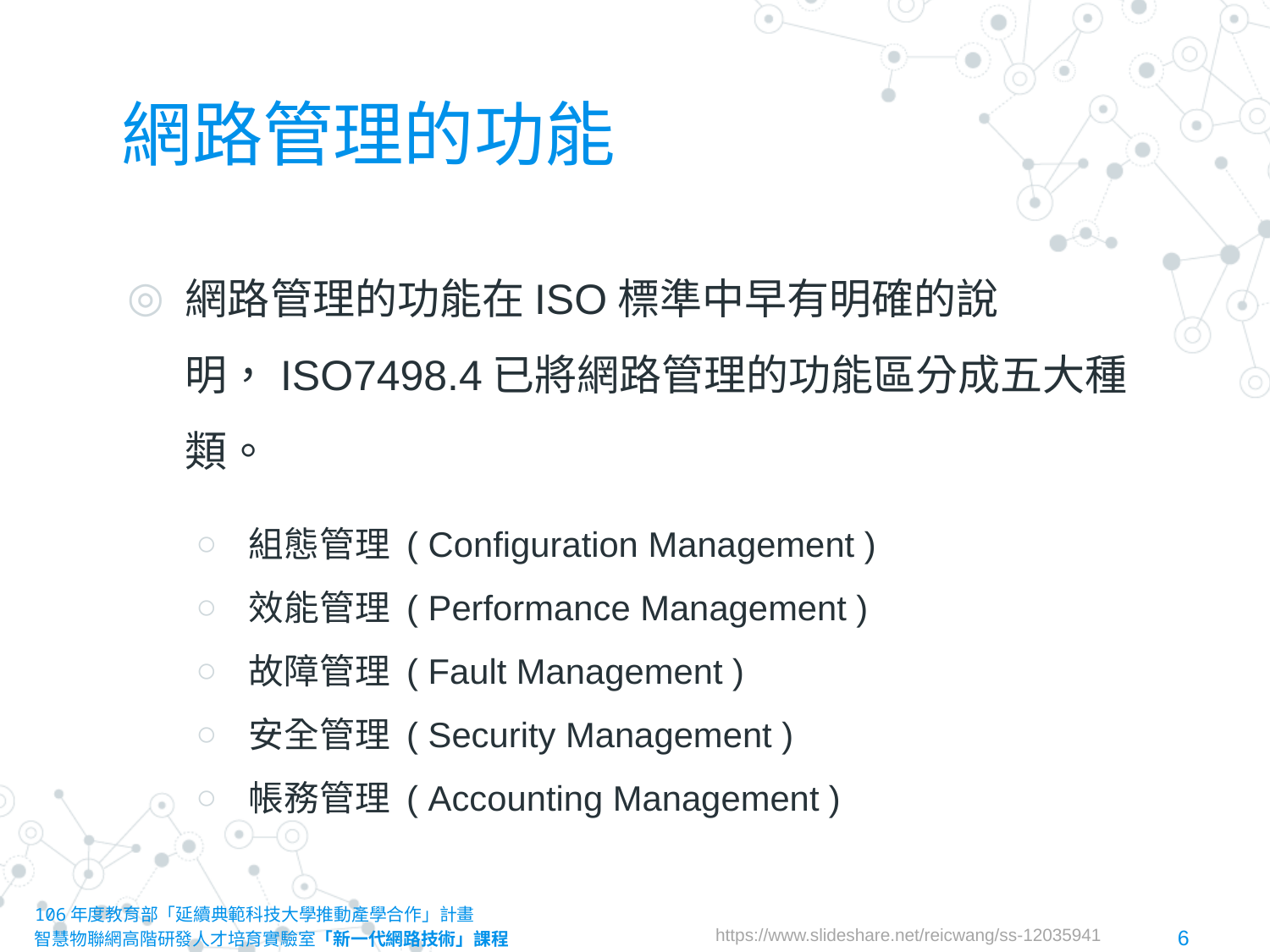

# 網路管理的功能
網路管理的功能在ISO標準中早有明確的說明，ISO7498.4已將網路管理的功能區分成五大種類。

組態管理 ( Configuration Management )
效能管理 ( Performance Management )
故障管理 ( Fault Management )
安全管理 ( Security Management )
帳務管理 ( Accounting Management )
106年度教育部「延續典範科技大學推動產學合作」計畫
智慧物聯網高階研發人才培育實驗室「新一代網路技術」課程						6
https://www.slideshare.net/reicwang/ss-12035941